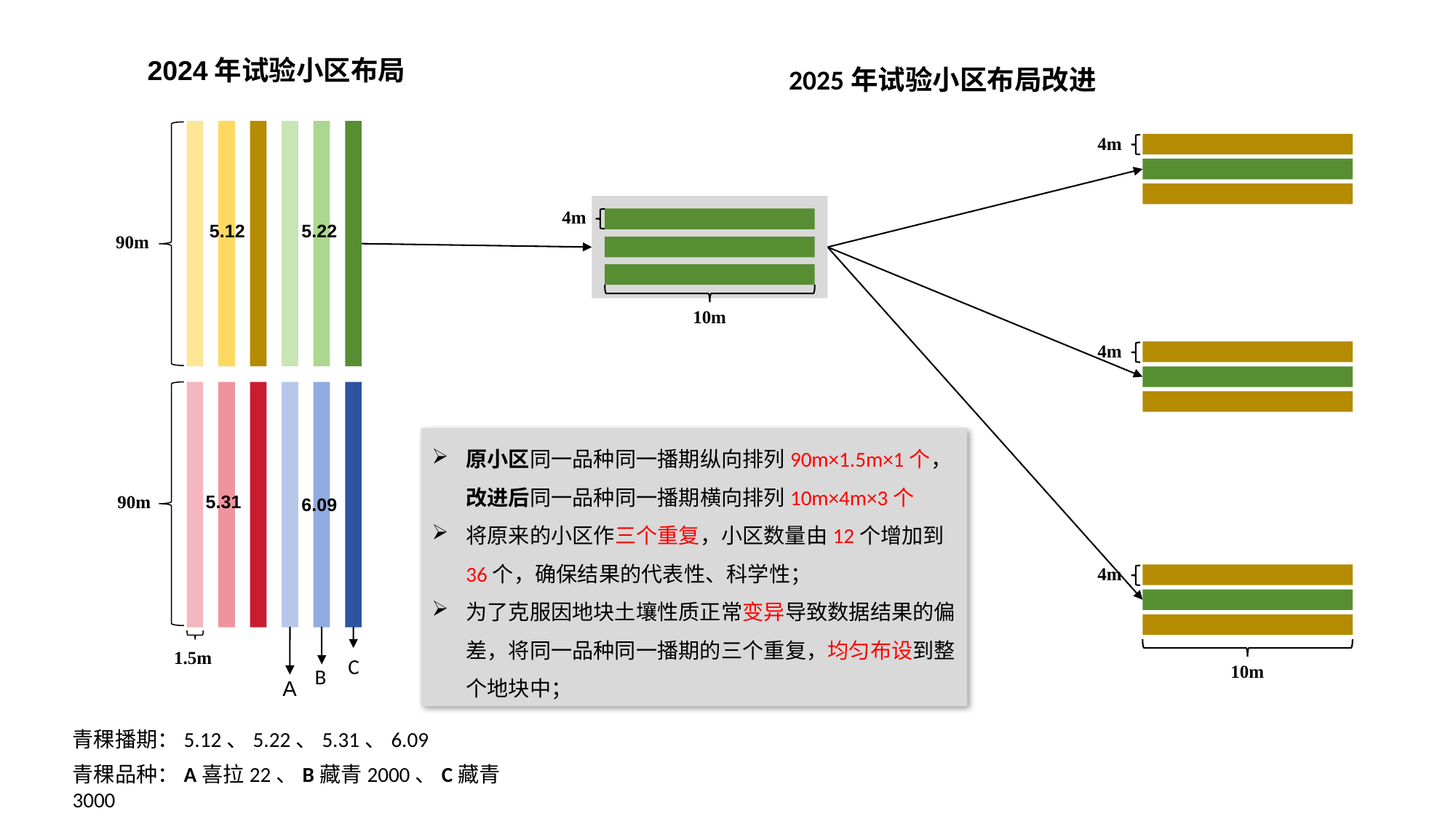

2024年试验小区布局
2025年试验小区布局改进

90m

90m

1.5m
5.12
5.22
5.31
6.09
C
B
A
4m

4m

4m

10m

4m

10m
原小区同一品种同一播期纵向排列90m×1.5m×1个，改进后同一品种同一播期横向排列10m×4m×3个
将原来的小区作三个重复，小区数量由12个增加到36个，确保结果的代表性、科学性；
为了克服因地块土壤性质正常变异导致数据结果的偏差，将同一品种同一播期的三个重复，均匀布设到整个地块中；

青稞播期：5.12、5.22、5.31、6.09
青稞品种：A喜拉22、B藏青2000、C藏青3000